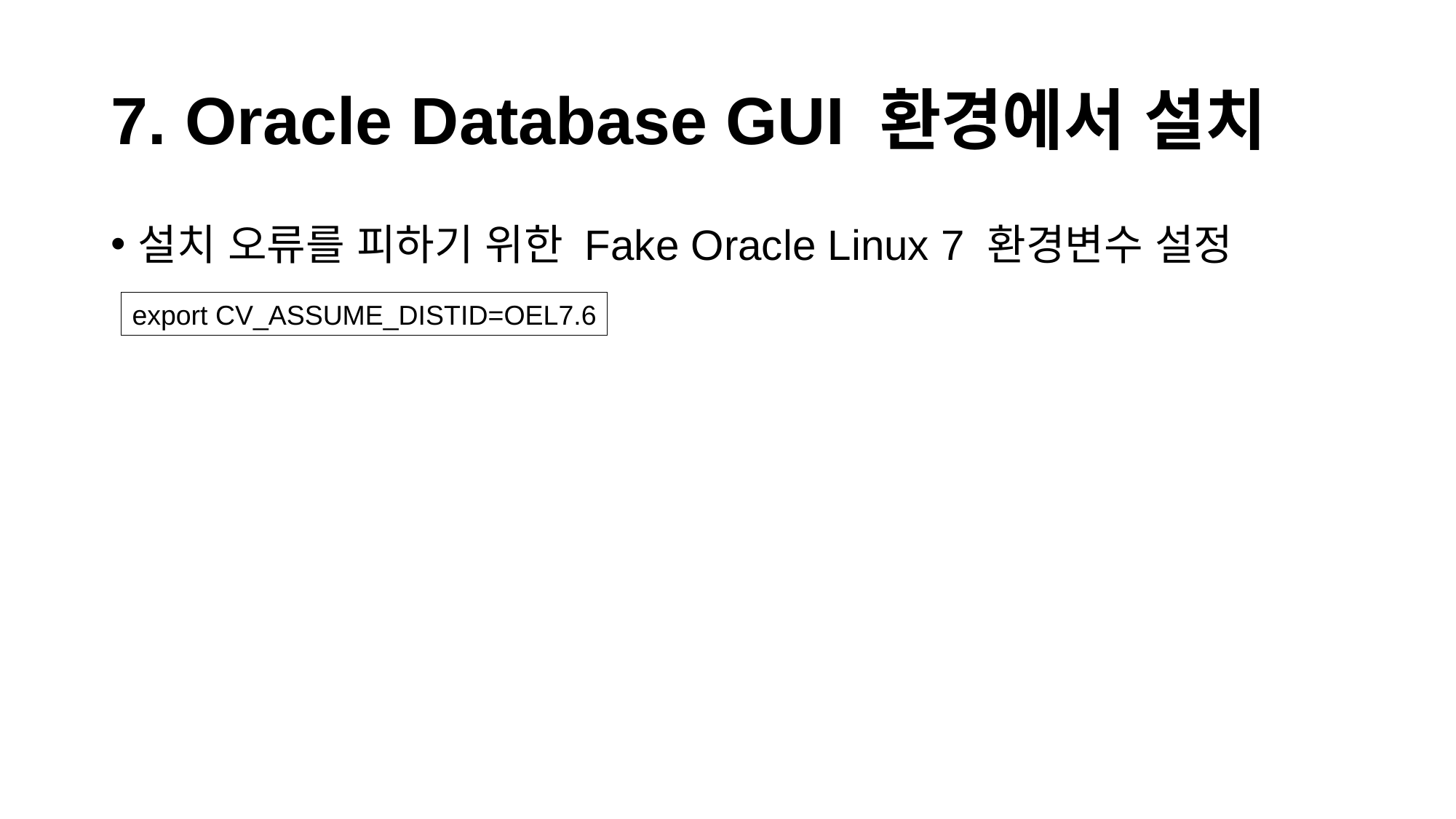

# 7. Oracle Database GUI 환경에서 설치
설치 오류를 피하기 위한 Fake Oracle Linux 7 환경변수 설정

export CV_ASSUME_DISTID=OEL7.6